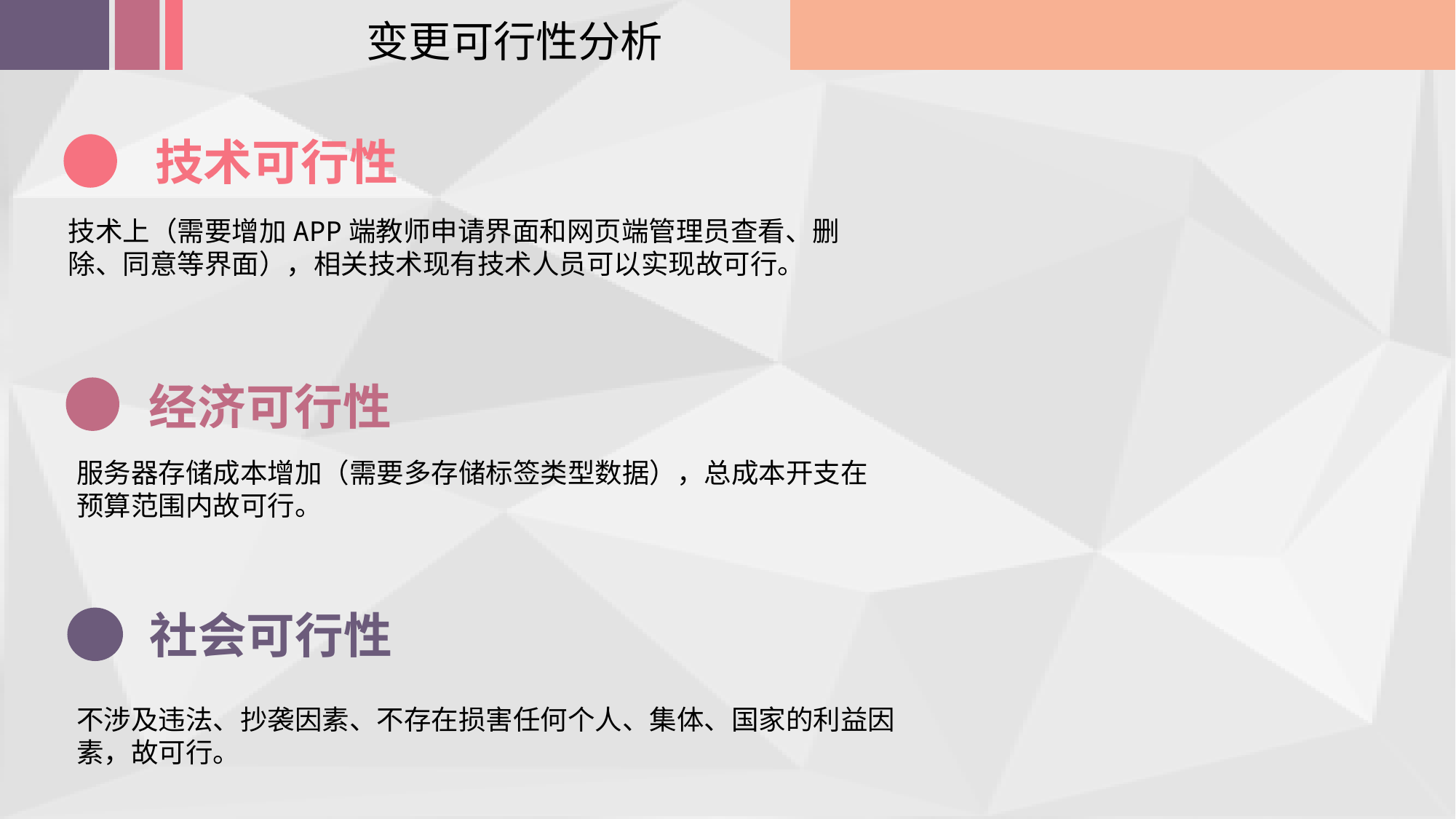

变更可行性分析
技术可行性

技术上（需要增加APP端教师申请界面和网页端管理员查看、删除、同意等界面），相关技术现有技术人员可以实现故可行。
经济可行性

服务器存储成本增加（需要多存储标签类型数据），总成本开支在预算范围内故可行。
社会可行性

不涉及违法、抄袭因素、不存在损害任何个人、集体、国家的利益因素，故可行。